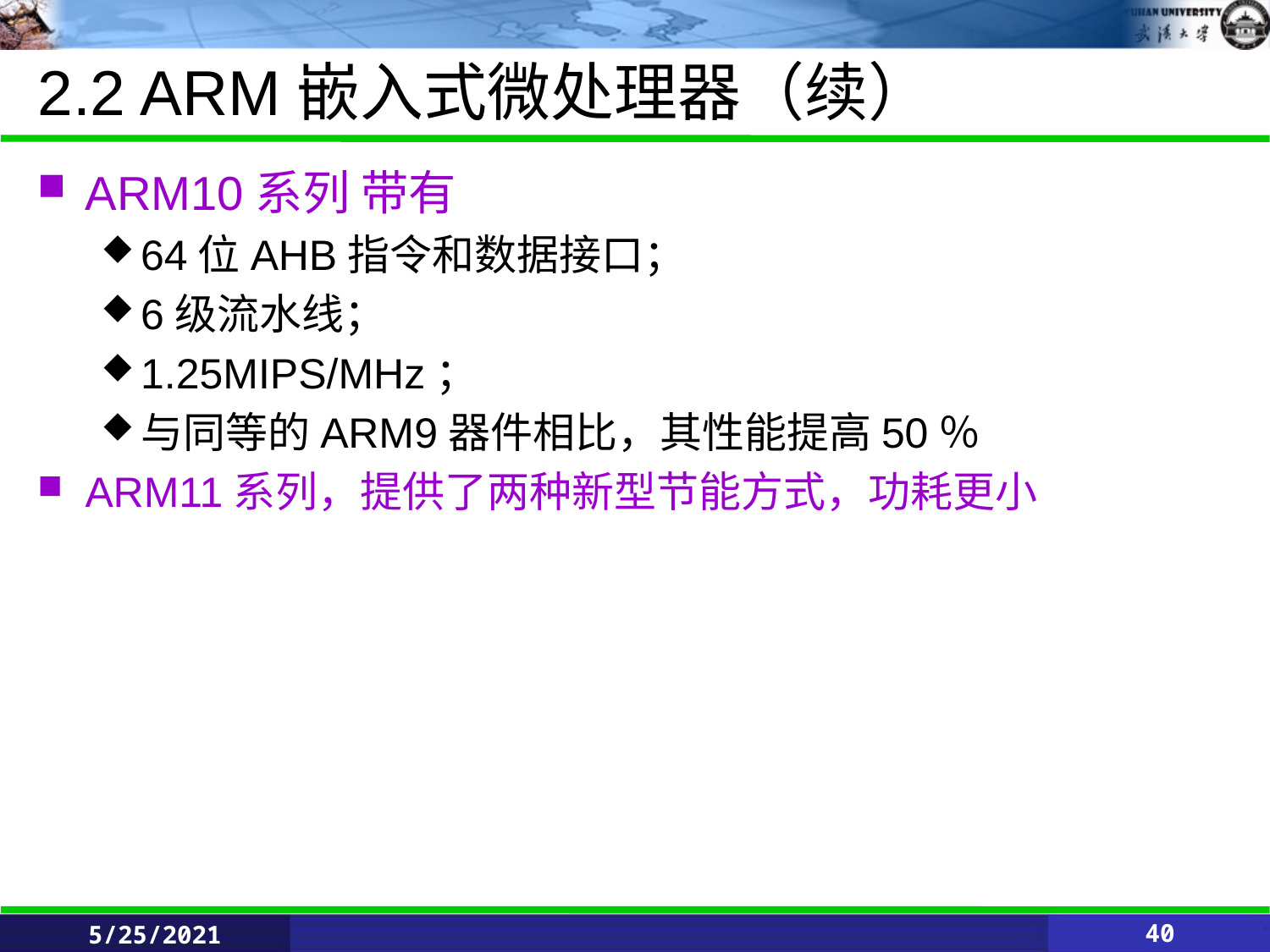

# 2.2 ARM嵌入式微处理器（续）
ARM10系列 带有
64位AHB指令和数据接口；
6级流水线；
1.25MIPS/MHz；
与同等的ARM9器件相比，其性能提高50％
ARM11系列，提供了两种新型节能方式，功耗更小
5/25/2021

40